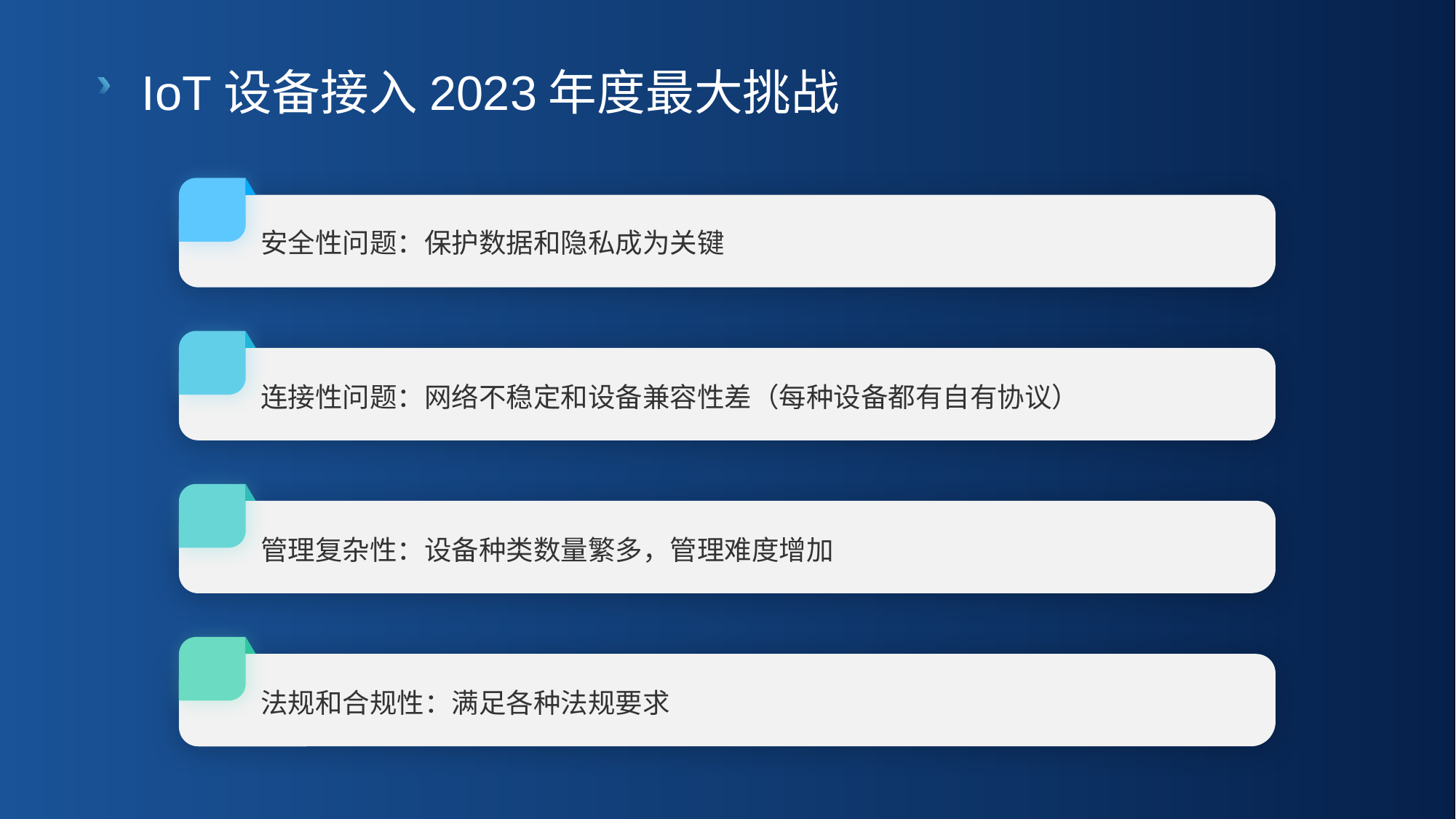

IoT设备接入2023年度最大挑战

安全性问题：保护数据和隐私成为关键

连接性问题：网络不稳定和设备兼容性差（每种设备都有自有协议）

管理复杂性：设备种类数量繁多，管理难度增加

法规和合规性：满足各种法规要求